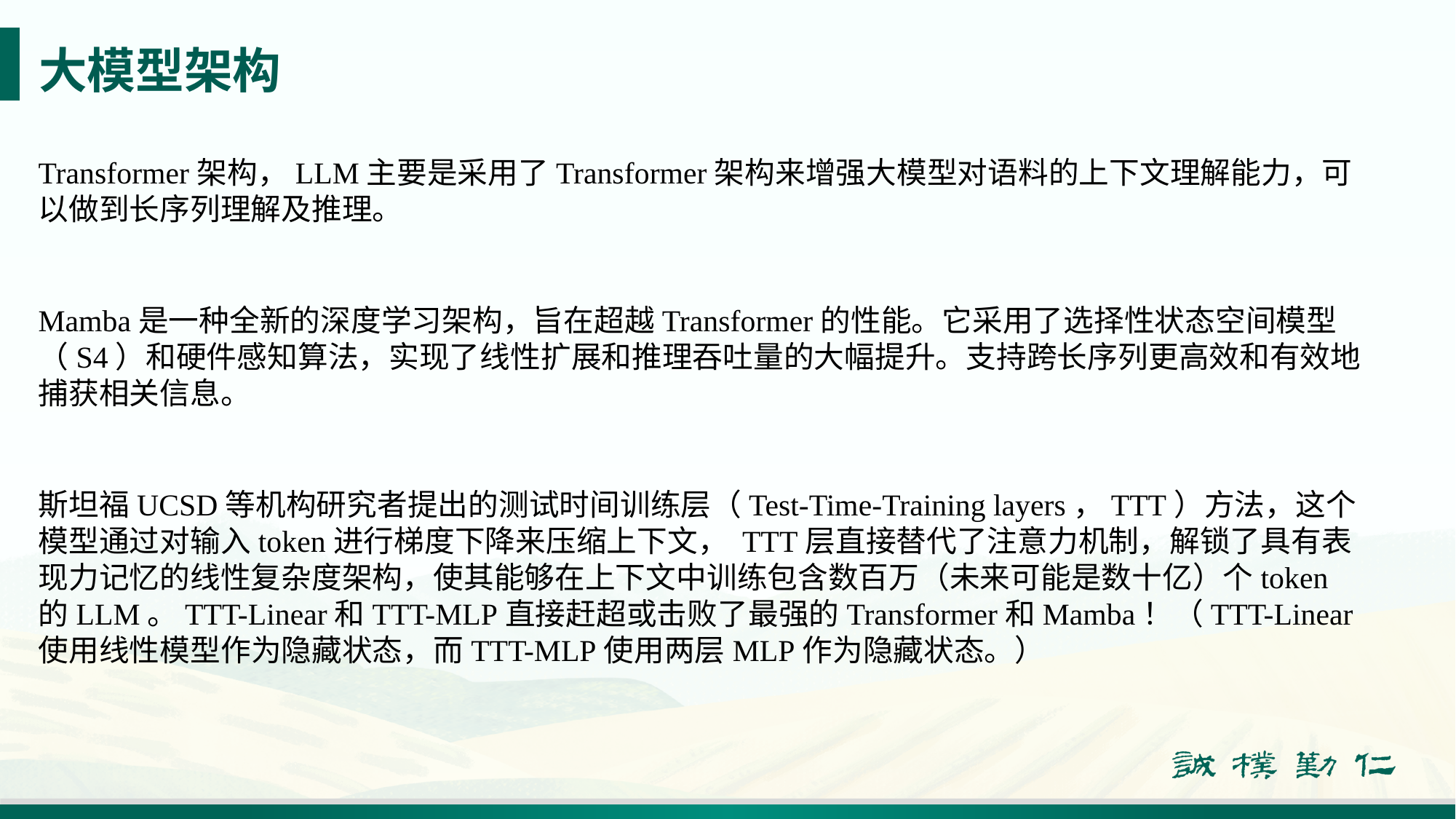

# 大模型架构
Transformer架构，LLM主要是采用了Transformer架构来增强大模型对语料的上下文理解能力，可以做到长序列理解及推理。
Mamba是一种全新的深度学习架构，旨在超越Transformer的性能。它采用了选择性状态空间模型（S4）和硬件感知算法，实现了线性扩展和推理吞吐量的大幅提升。支持跨长序列更高效和有效地捕获相关信息。
斯坦福UCSD等机构研究者提出的测试时间训练层（Test-Time-Training layers，TTT）方法，这个模型通过对输入token进行梯度下降来压缩上下文， TTT层直接替代了注意力机制，解锁了具有表现力记忆的线性复杂度架构，使其能够在上下文中训练包含数百万（未来可能是数十亿）个token的LLM。TTT-Linear和TTT-MLP直接赶超或击败了最强的Transformer和Mamba！（TTT-Linear使用线性模型作为隐藏状态，而TTT-MLP使用两层MLP作为隐藏状态。）